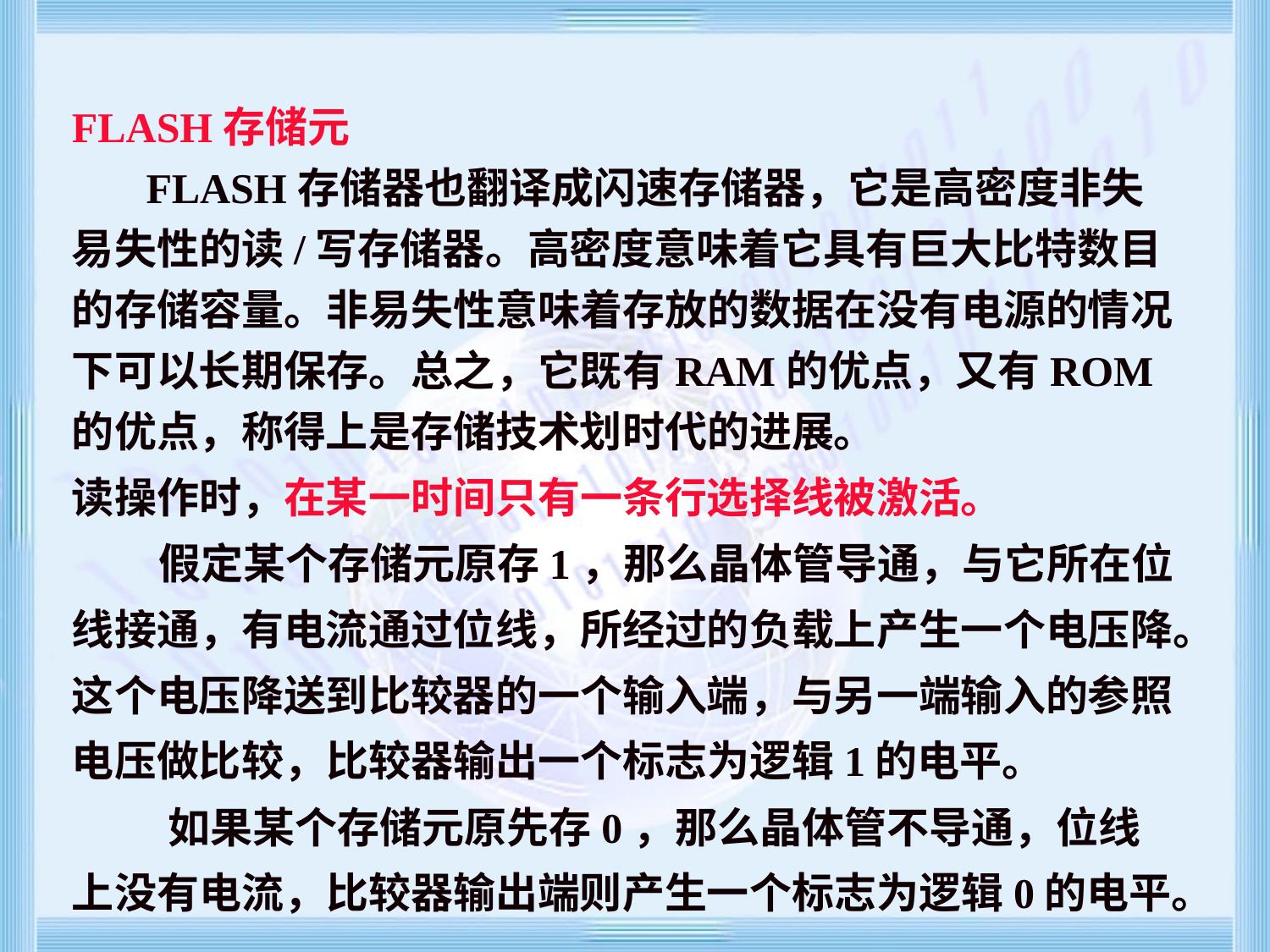

FLASH存储元
       FLASH存储器也翻译成闪速存储器，它是高密度非失易失性的读/写存储器。高密度意味着它具有巨大比特数目的存储容量。非易失性意味着存放的数据在没有电源的情况下可以长期保存。总之，它既有RAM的优点，又有ROM的优点，称得上是存储技术划时代的进展。
读操作时，在某一时间只有一条行选择线被激活。
        假定某个存储元原存1，那么晶体管导通，与它所在位线接通，有电流通过位线，所经过的负载上产生一个电压降。这个电压降送到比较器的一个输入端，与另一端输入的参照电压做比较，比较器输出一个标志为逻辑1的电平。
         如果某个存储元原先存0，那么晶体管不导通，位线上没有电流，比较器输出端则产生一个标志为逻辑0的电平。

71